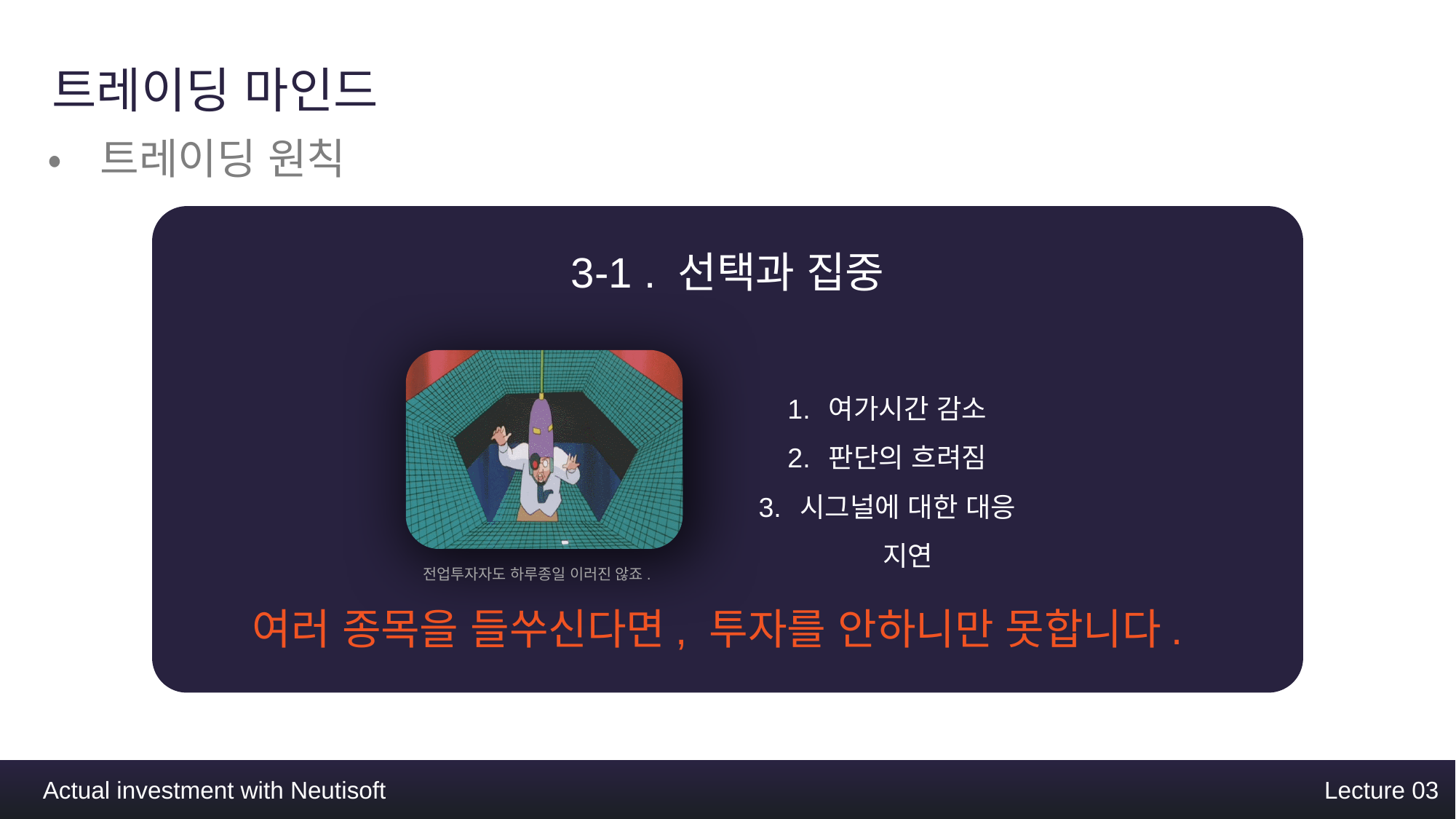

트레이딩 마인드
•트레이딩 원칙

3-1 . 선택과 집중

여가시간 감소
판단의 흐려짐
시그널에 대한 대응 지연
전업투자자도 하루종일 이러진 않죠.
여러 종목을 들쑤신다면, 투자를 안하니만 못합니다.

Actual investment with Neutisoft
Lecture 03